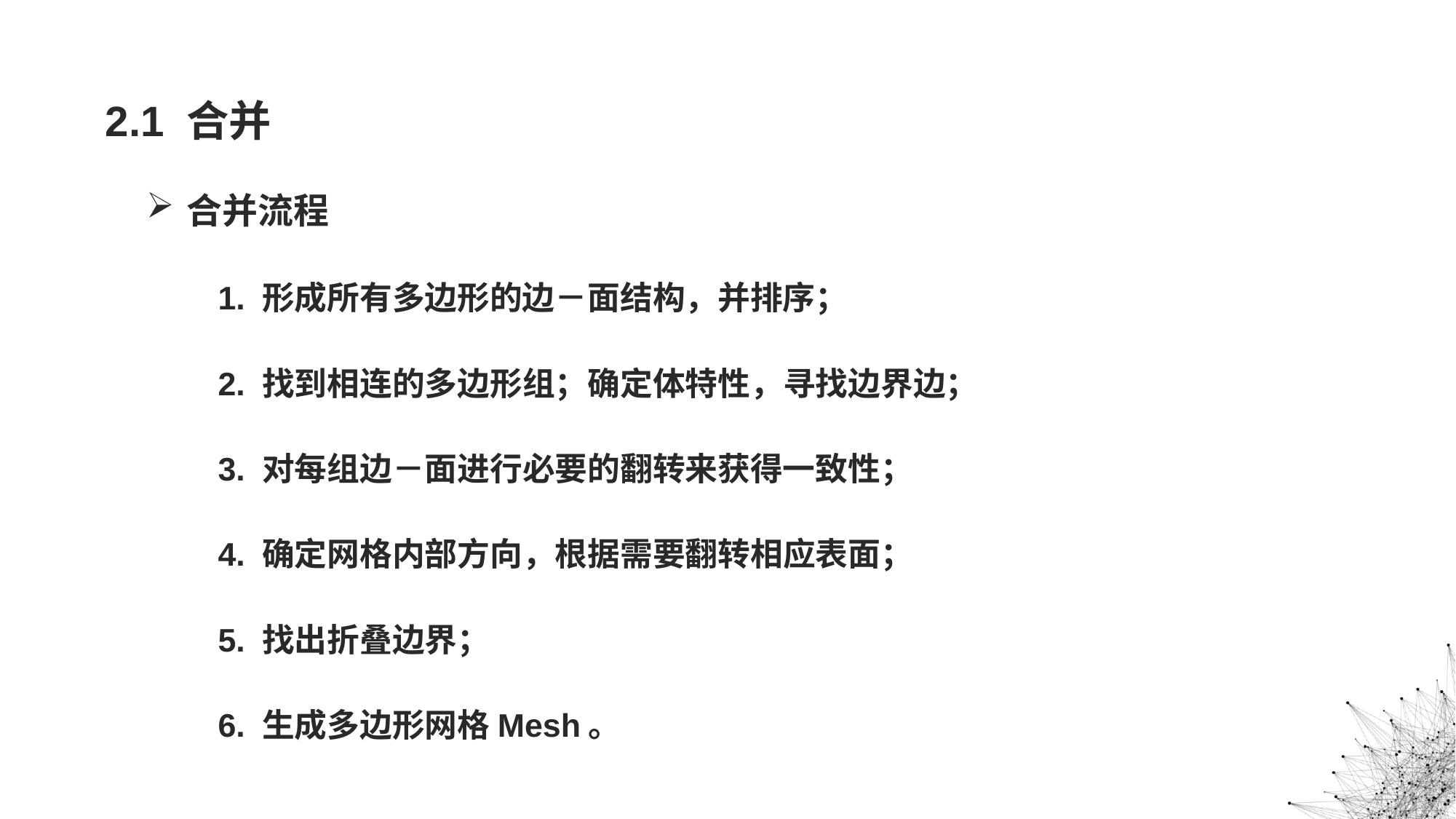

# 2.1 合并
合并流程
1. 形成所有多边形的边－面结构，并排序；
2. 找到相连的多边形组；确定体特性，寻找边界边；
3. 对每组边－面进行必要的翻转来获得一致性；
4. 确定网格内部方向，根据需要翻转相应表面；
5. 找出折叠边界；
6. 生成多边形网格Mesh。